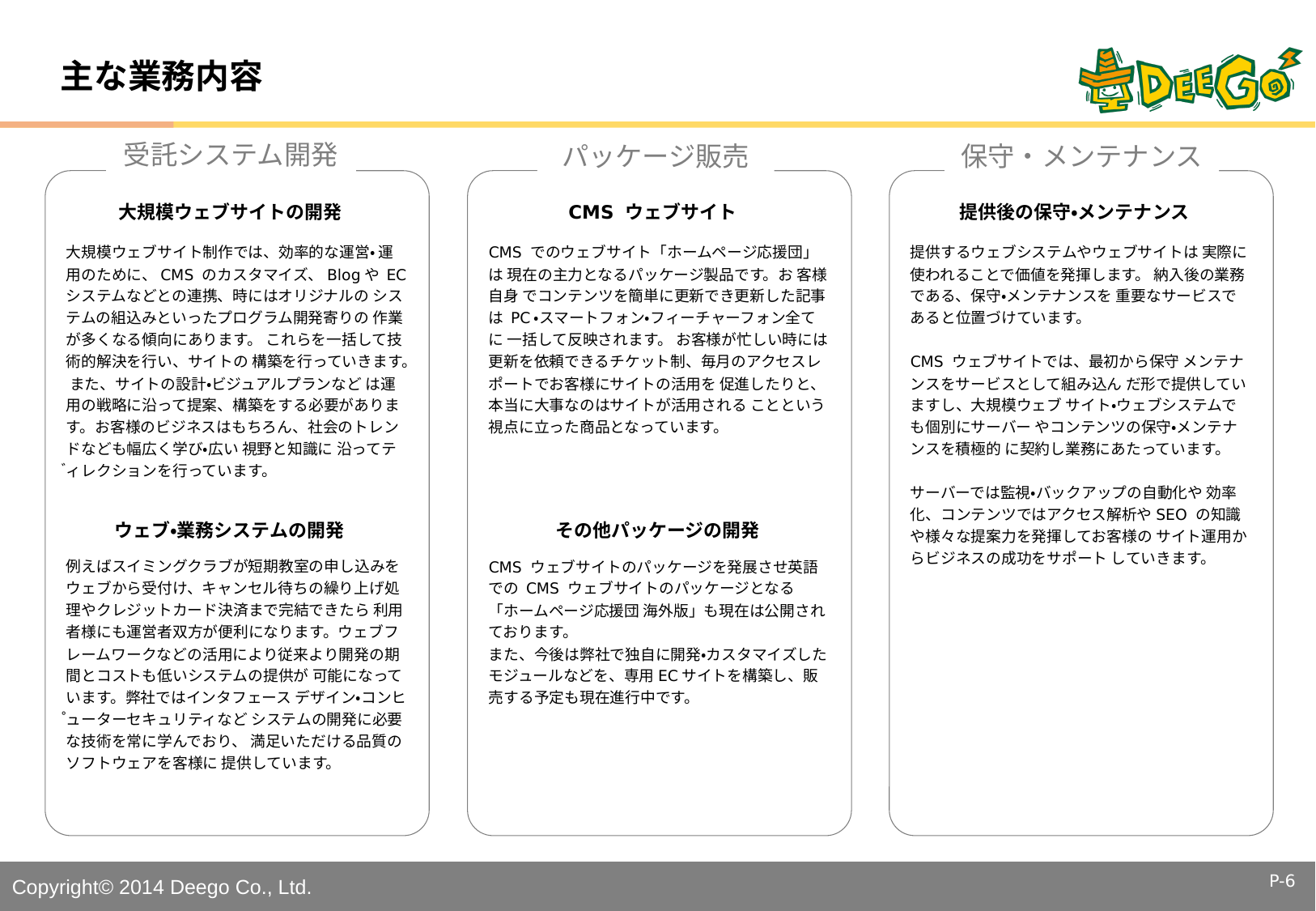

# 主な業務内容
受託システム開発

大規模ウェブサイトの開発
大規模ウェブサイト制作では、効率的な運営・ 運用のために、CMS のカスタマイズ、Blogや ECシステムなどとの連携、時にはオリジナルの システムの組込みといったプログラム開発寄りの 作業が多くなる傾向にあります。 これらを一括して技術的解決を行い、サイトの 構築を行っていきます。 また、サイトの設計・ビジュアルプランなど は運用の戦略に沿って提案、構築をする必要があります。お客様のビジネスはもちろん、社会のトレンドなども幅広く学び・広い 視野と知識に 沿ってディレクションを行っています。
ウェブ・業務システムの開発
例えばスイミングクラブが短期教室の申し込みをウェブから受付け、キャンセル待ちの繰り上げ処理やクレジットカード決済まで完結できたら 利用者様にも運営者双方が便利になります。ウェブフレームワークなどの活用により従来より開発の期間とコストも低いシステムの提供が 可能になっています。弊社ではインタフェース デザイン・コンピューターセキュリティなど システムの開発に必要な技術を常に学んでおり、 満足いただける品質のソフトウェアを客様に 提供しています。
パッケージ販売

CMS ウェブサイト
CMS でのウェブサイト「ホームページ応援団」は 現在の主力となるパッケージ製品です。お 客様自身 でコンテンツを簡単に更新でき更新した記事は PC・スマートフォン・フィーチャーフォン全てに 一括して反映されます。 お客様が忙しい時には更新を依頼できるチケット制、毎月のアクセスレポートでお客様にサイトの活用を 促進したりと、本当に大事なのはサイトが活用される ことという視点に立った商品となっています。
その他パッケージの開発
CMS ウェブサイトのパッケージを発展させ英語での CMS ウェブサイトのパッケージとなる
「ホームページ応援団 海外版」も現在は公開されております。
また、今後は弊社で独自に開発・カスタマイズしたモジュールなどを、専用ECサイトを構築し、販売する予定も現在進行中です。
保守・メンテナンス

提供後の保守・メンテナンス
提供するウェブシステムやウェブサイトは 実際に使われることで価値を発揮します。 納入後の業務である、保守・メンテナンスを 重要なサービスであると位置づけています。

CMS ウェブサイトでは、最初から保守 メンテナンスをサービスとして組み込ん だ形で提供していますし、大規模ウェブ サイト・ウェブシステムでも個別にサーバー やコンテンツの保守・メンテナンスを積極的 に契約し業務にあたっています。

サーバーでは監視・バックアップの自動化や 効率化、コンテンツではアクセス解析やSEO の知識や様々な提案力を発揮してお客様の サイト運用からビジネスの成功をサポート していきます。
P-6